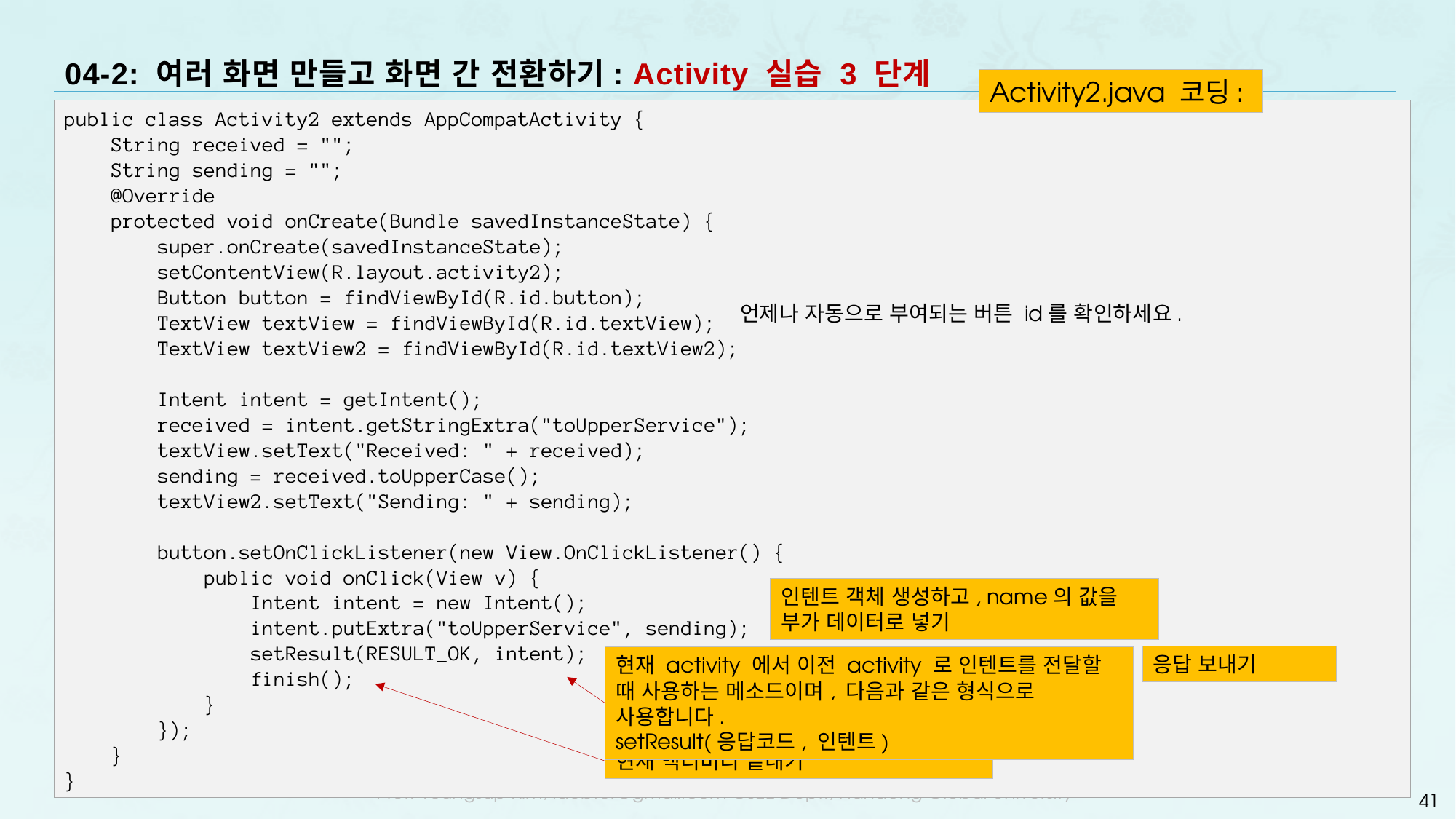

# 04-2: 여러 화면 만들고 화면 간 전환하기: Activity 실습 3 단계
Activity2.java 코딩:

public class Activity2 extends AppCompatActivity {
    String received = "";
    String sending = "";
    @Override
    protected void onCreate(Bundle savedInstanceState) {
        super.onCreate(savedInstanceState);
        setContentView(R.layout.activity2);
        Button button = findViewById(R.id.button);
        TextView textView = findViewById(R.id.textView);
        TextView textView2 = findViewById(R.id.textView2);

        Intent intent = getIntent();
        received = intent.getStringExtra("toUpperService");
        textView.setText("Received: " + received);
        sending = received.toUpperCase();
        textView2.setText("Sending: " + sending);

        button.setOnClickListener(new View.OnClickListener() {
            public void onClick(View v) {
                Intent intent = new Intent();
                intent.putExtra("toUpperService", sending);
                setResult(RESULT_OK, intent);
                finish();
            }
        });
    }
}
언제나 자동으로 부여되는 버튼 id를 확인하세요.
인텐트 객체 생성하고, name의 값을 부가 데이터로 넣기
응답 보내기
현재 activity 에서 이전 activity 로 인텐트를 전달할 때 사용하는 메소드이며, 다음과 같은 형식으로 사용합니다.
setResult(응답코드, 인텐트)
현재 액티비티 끝내기
41